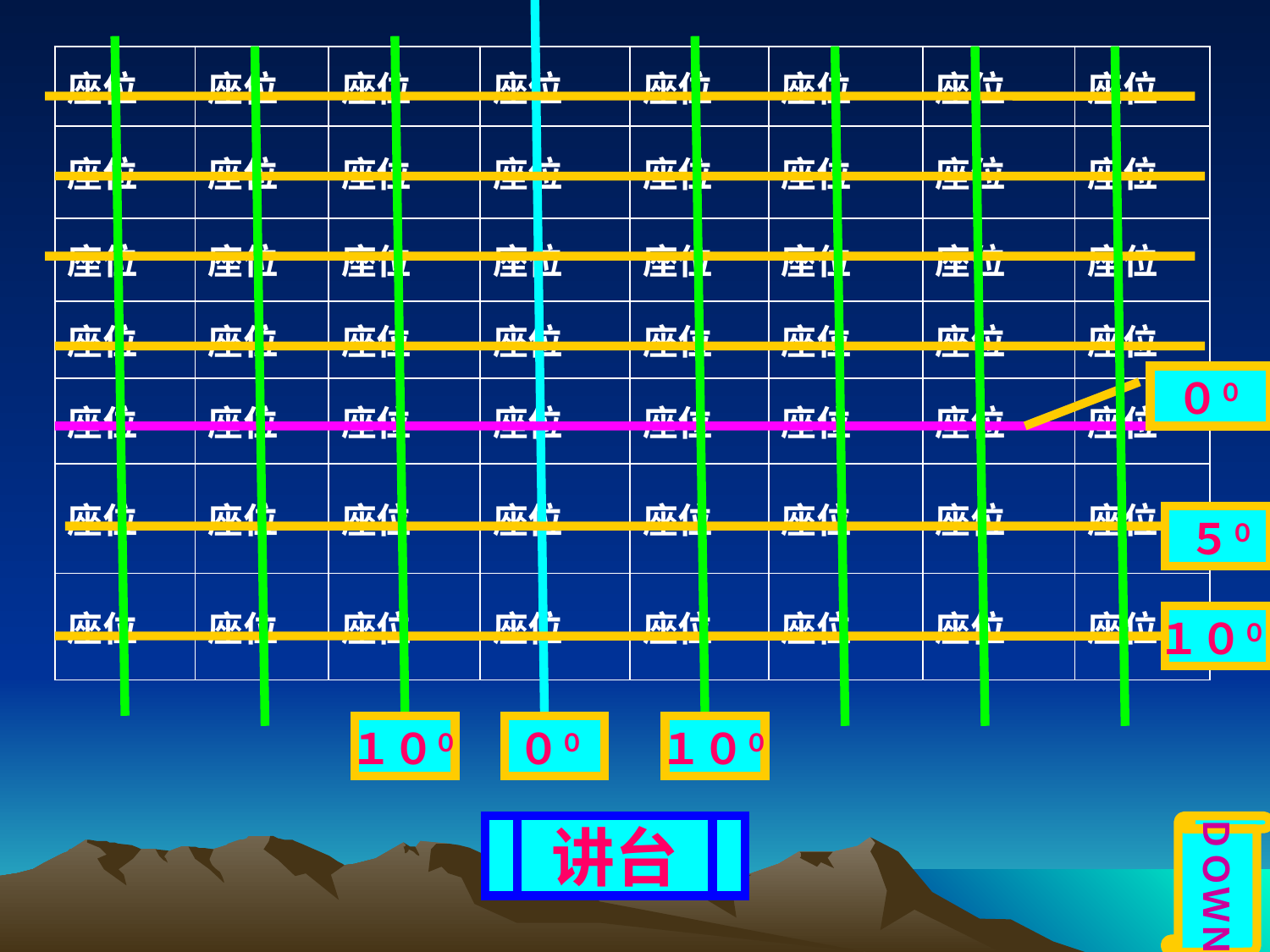

| 座位 | 座位 | 座位 | 座位 | 座位 | 座位 | 座位 | 座位 |
| --- | --- | --- | --- | --- | --- | --- | --- |
| 座位 | 座位 | 座位 | 座位 | 座位 | 座位 | 座位 | 座位 |
| 座位 | 座位 | 座位 | 座位 | 座位 | 座位 | 座位 | 座位 |
| 座位 | 座位 | 座位 | 座位 | 座位 | 座位 | 座位 | 座位 |
| 座位 | 座位 | 座位 | 座位 | 座位 | 座位 | 座位 | 座位 |
| 座位 | 座位 | 座位 | 座位 | 座位 | 座位 | 座位 | 座位 |
| 座位 | 座位 | 座位 | 座位 | 座位 | 座位 | 座位 | 座位 |

００

５０

１００

１００

００
１００

讲台
ＤＯＷＮ